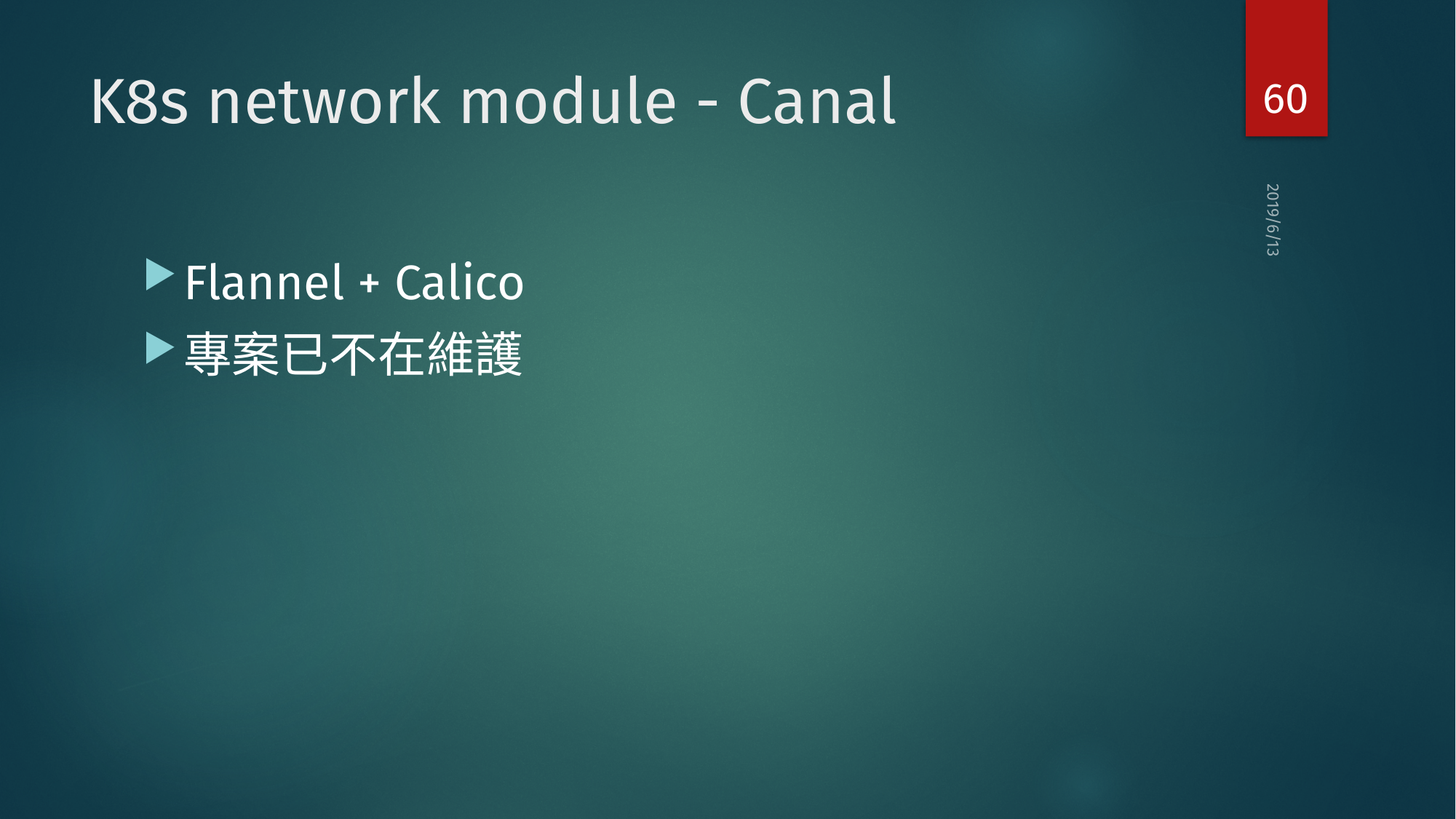

60
# K8s network module - Canal
2019/6/13
Flannel + Calico
專案已不在維護